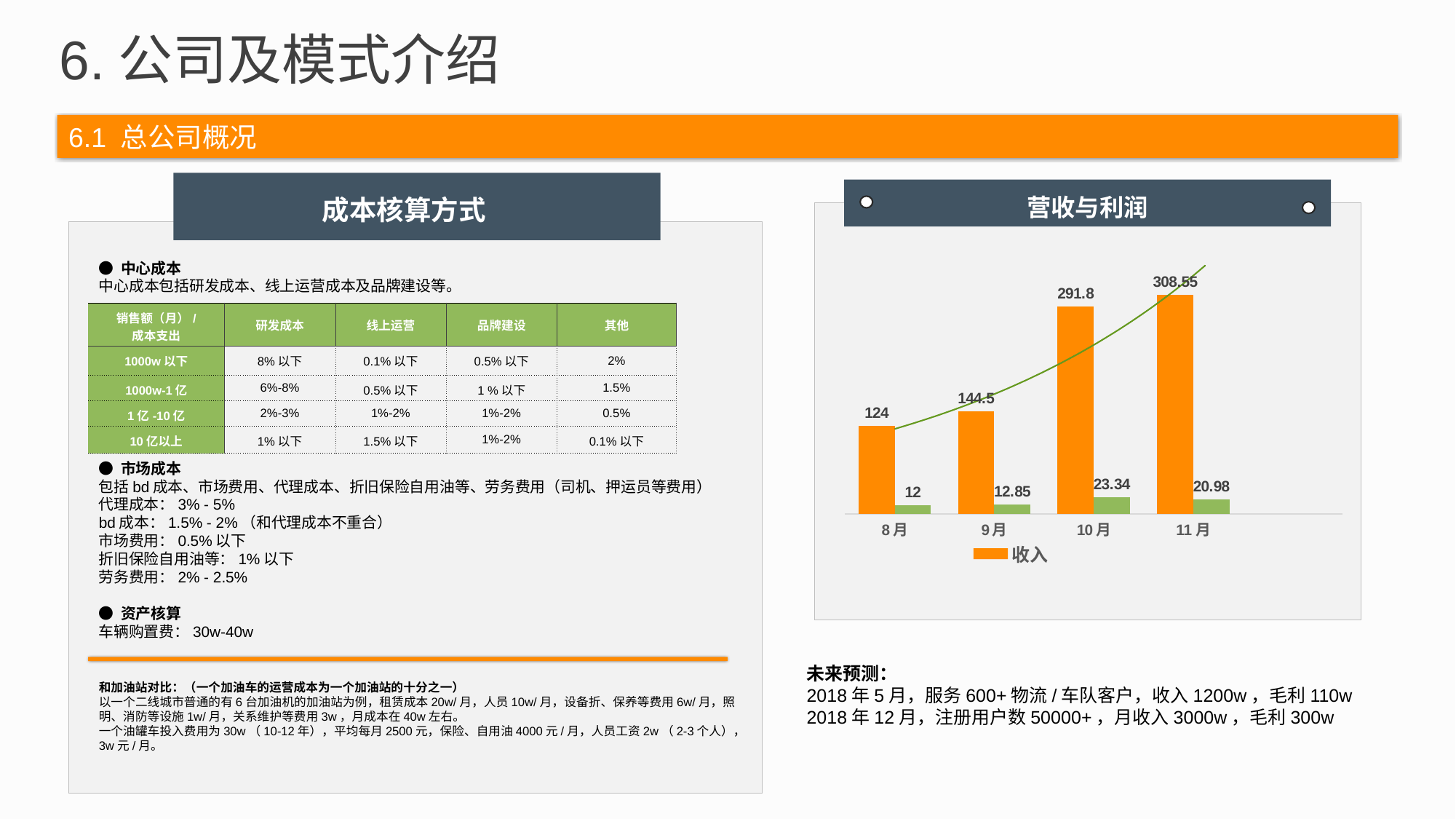

6.公司及模式介绍

6.1 总公司概况

营收与利润

### Chart

| Category | 收入 | 毛利 |
|---|---|---|
| 8月 | 124.0 | 12.0 |
| 9月 | 144.5 | 12.850000000000007 |
| 10月 | 291.8 | 23.34 |
| 11月 | 308.55 | 20.979999999999986 |
成本核算方式

● 中心成本
中心成本包括研发成本、线上运营成本及品牌建设等。
| 销售额（月）/ 成本支出 | 研发成本 | 线上运营 | 品牌建设 | 其他 |
| --- | --- | --- | --- | --- |
| 1000w以下 | 8%以下 | 0.1%以下 | 0.5%以下 | 2% |
| 1000w-1亿 | 6%-8% | 0.5%以下 | 1 %以下 | 1.5% |
| 1亿-10亿 | 2%-3% | 1%-2% | 1%-2% | 0.5% |
| 10亿以上 | 1%以下 | 1.5%以下 | 1%-2% | 0.1%以下 |
● 市场成本
包括bd成本、市场费用、代理成本、折旧保险自用油等、劳务费用（司机、押运员等费用）
代理成本：3% - 5%
bd成本：1.5% - 2%（和代理成本不重合）
市场费用：0.5%以下
折旧保险自用油等：1%以下
劳务费用：2% - 2.5%

● 资产核算
车辆购置费：30w-40w

未来预测：
2018年5月，服务600+物流/车队客户，收入1200w，毛利110w
2018年12月，注册用户数50000+，月收入3000w，毛利300w
和加油站对比：（一个加油车的运营成本为一个加油站的十分之一）
以一个二线城市普通的有6台加油机的加油站为例，租赁成本20w/月，人员10w/月，设备折、保养等费用6w/月，照明、消防等设施1w/月，关系维护等费用3w，月成本在40w左右。
一个油罐车投入费用为30w（10-12年），平均每月2500元，保险、自用油4000元/月，人员工资2w（2-3个人），3w元/月。